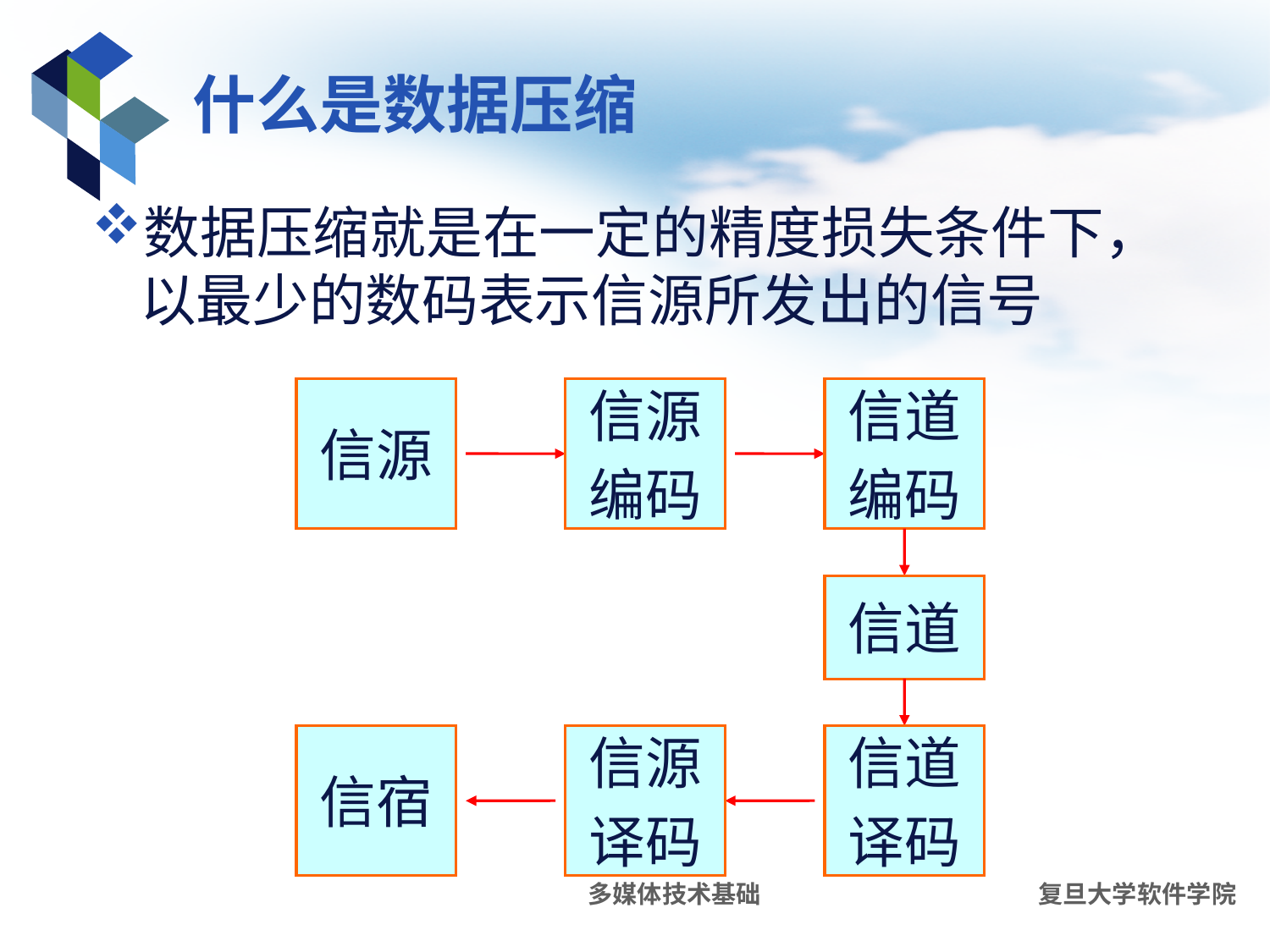

# 什么是数据压缩
数据压缩就是在一定的精度损失条件下，以最少的数码表示信源所发出的信号
信源
信源
编码
信道
编码

信道

信宿
信源
译码
信道
译码

多媒体技术基础